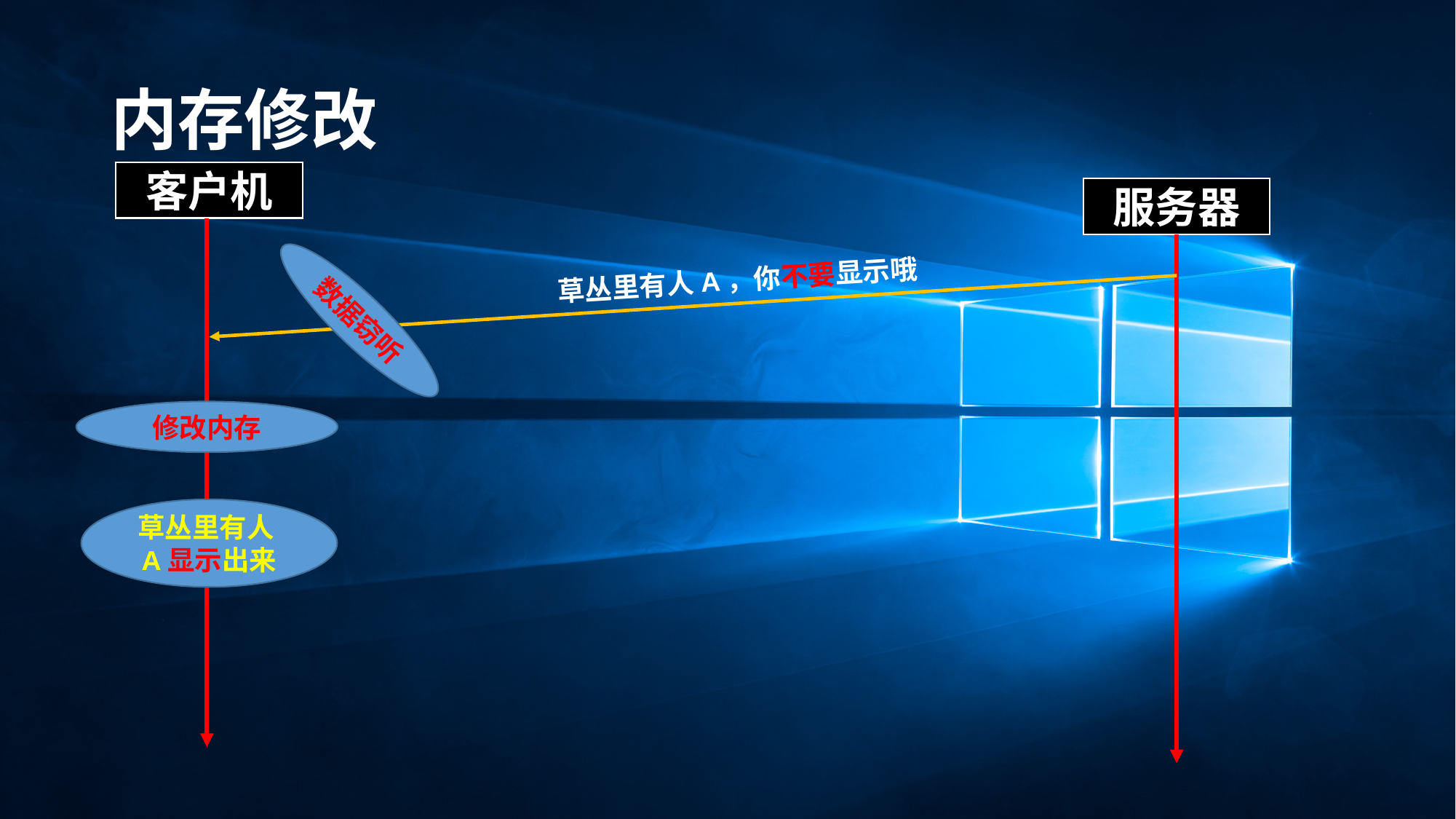

# 内存修改
客户机
服务器
草丛里有人A，你不要显示哦
数据窃听
修改内存
草丛里有人A显示出来